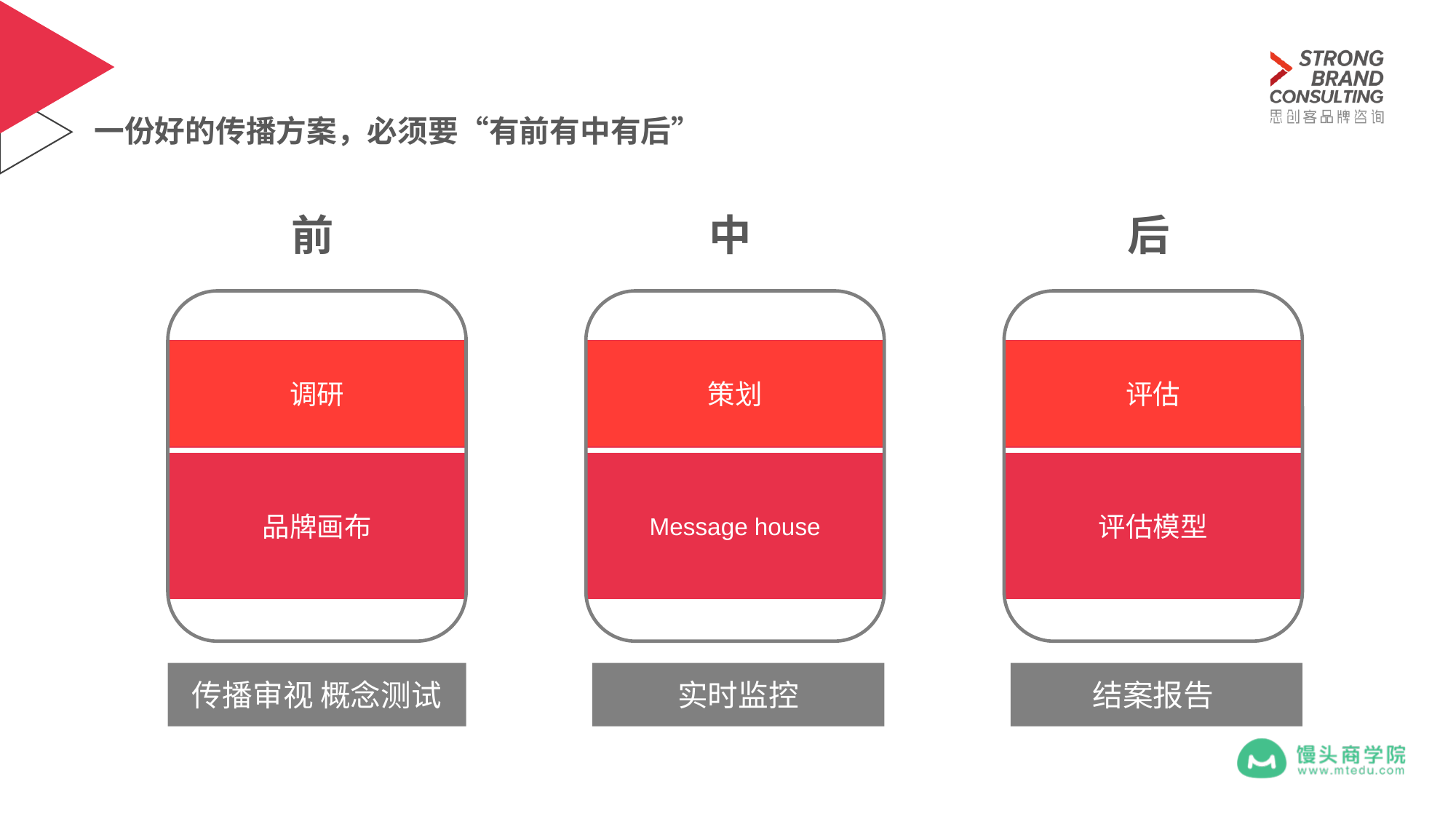

一份好的传播方案，必须要“有前有中有后”
前
中
后

调研
策划
评估
品牌画布
Message house
评估模型
传播审视 概念测试
实时监控
结案报告